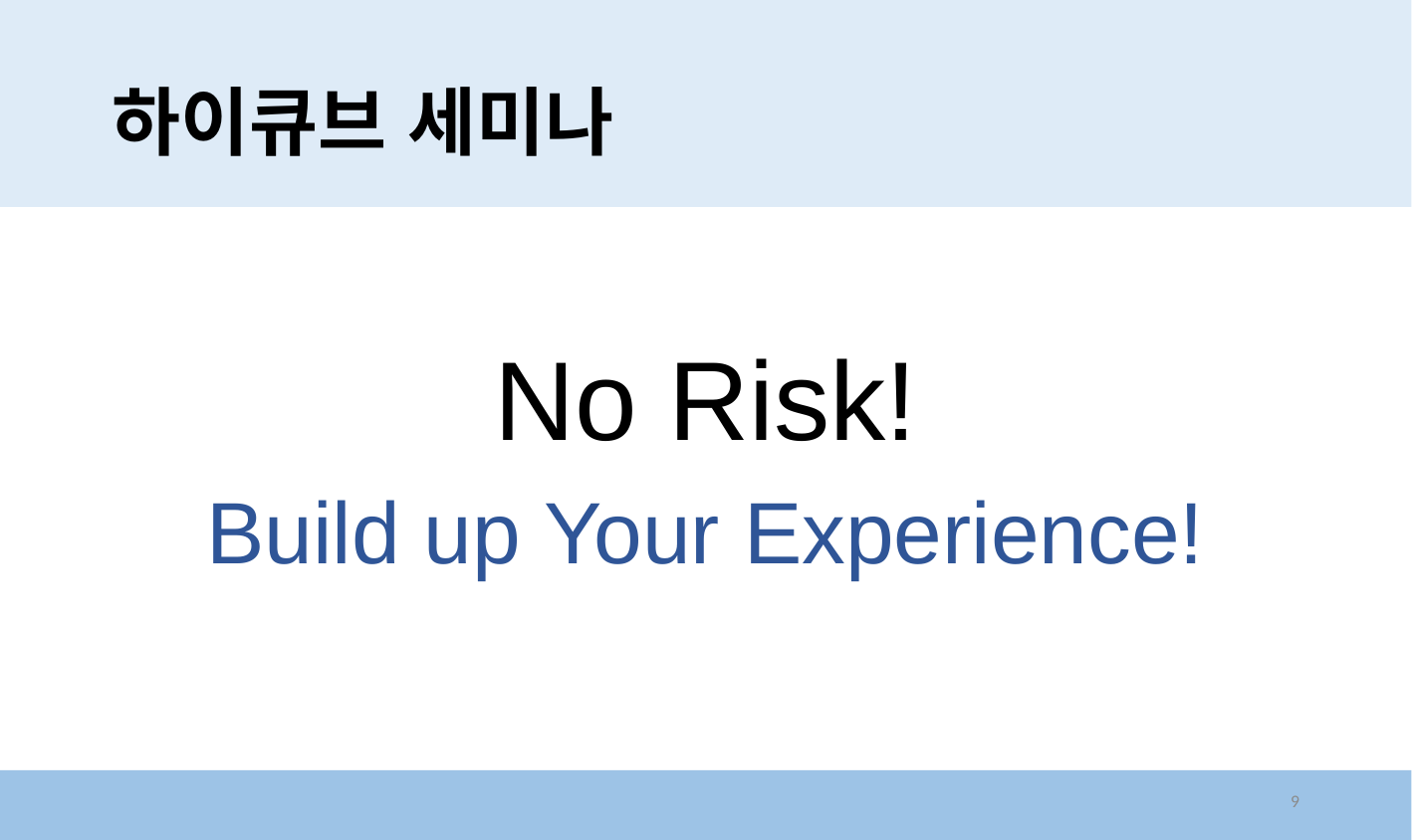

# 하이큐브 세미나
No Risk!
Build up Your Experience!
9